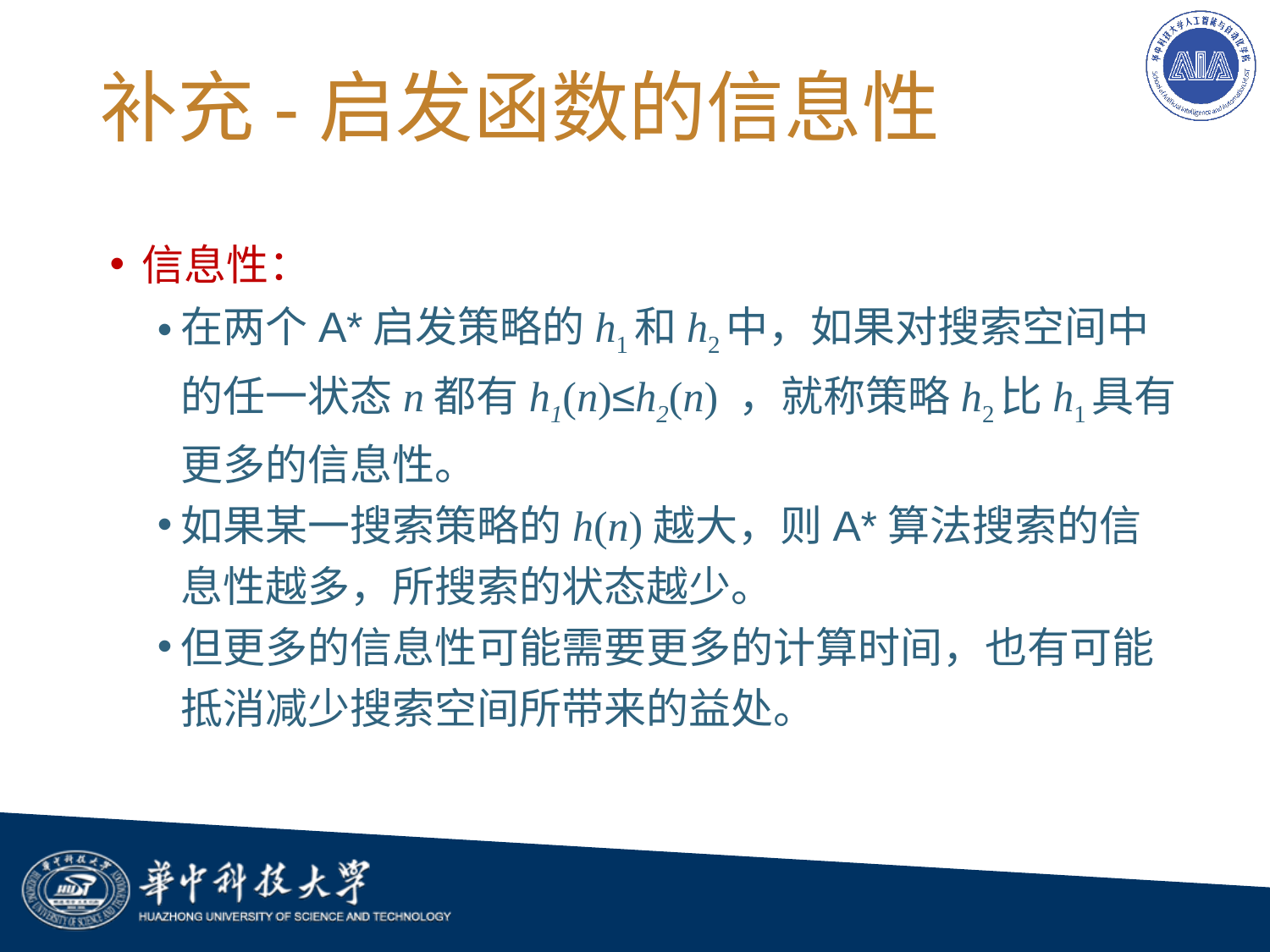

# 补充-启发函数的信息性
信息性：
在两个A*启发策略的h1和h2中，如果对搜索空间中的任一状态n都有h1(n)≤h2(n) ，就称策略h2比h1具有更多的信息性。
如果某一搜索策略的h(n)越大，则A*算法搜索的信息性越多，所搜索的状态越少。
但更多的信息性可能需要更多的计算时间，也有可能抵消减少搜索空间所带来的益处。
71